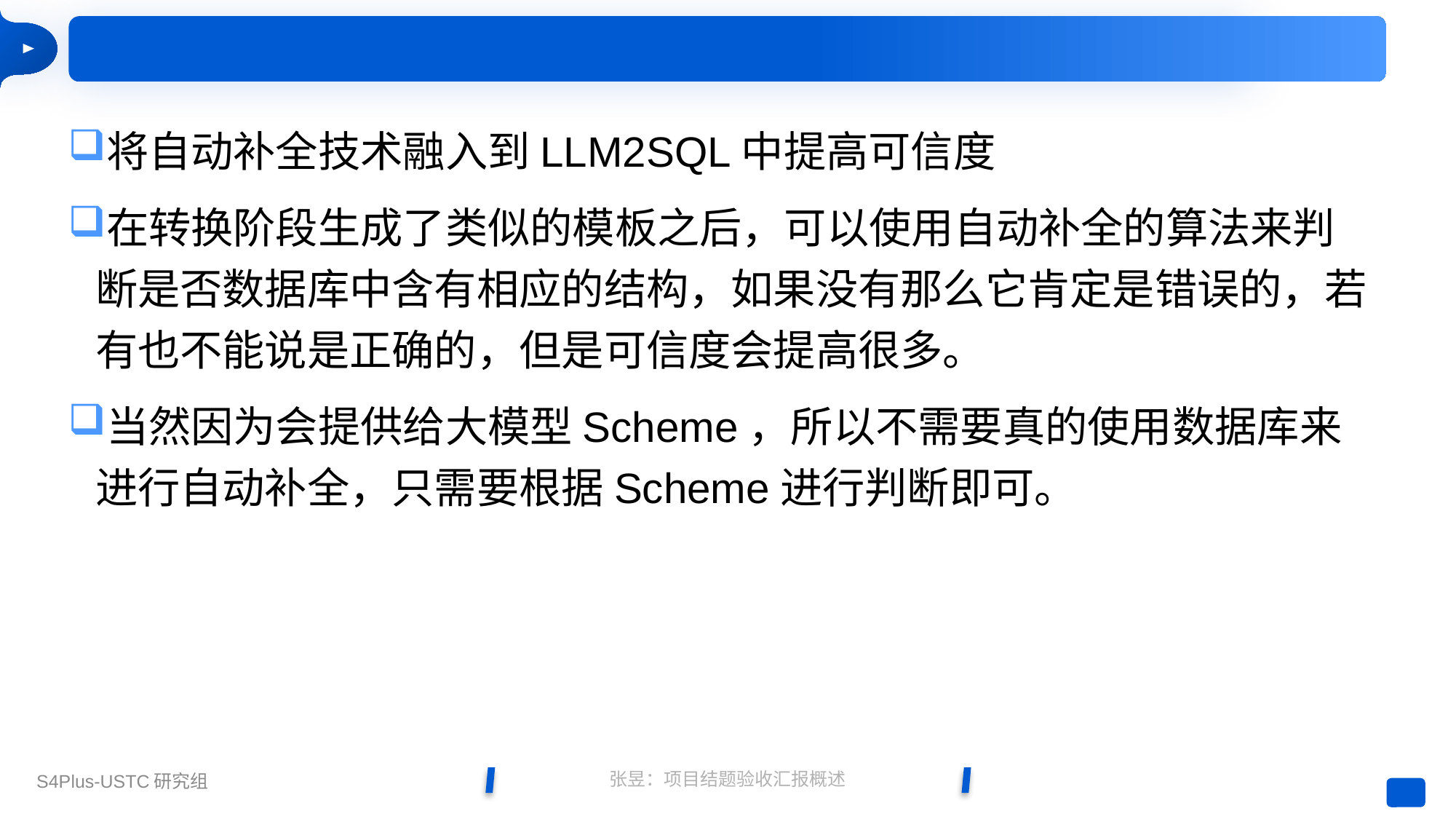

将自动补全技术融入到LLM2SQL中提高可信度
在转换阶段生成了类似的模板之后，可以使用自动补全的算法来判断是否数据库中含有相应的结构，如果没有那么它肯定是错误的，若有也不能说是正确的，但是可信度会提高很多。
当然因为会提供给大模型Scheme，所以不需要真的使用数据库来进行自动补全，只需要根据Scheme进行判断即可。
张昱：项目结题验收汇报概述
33